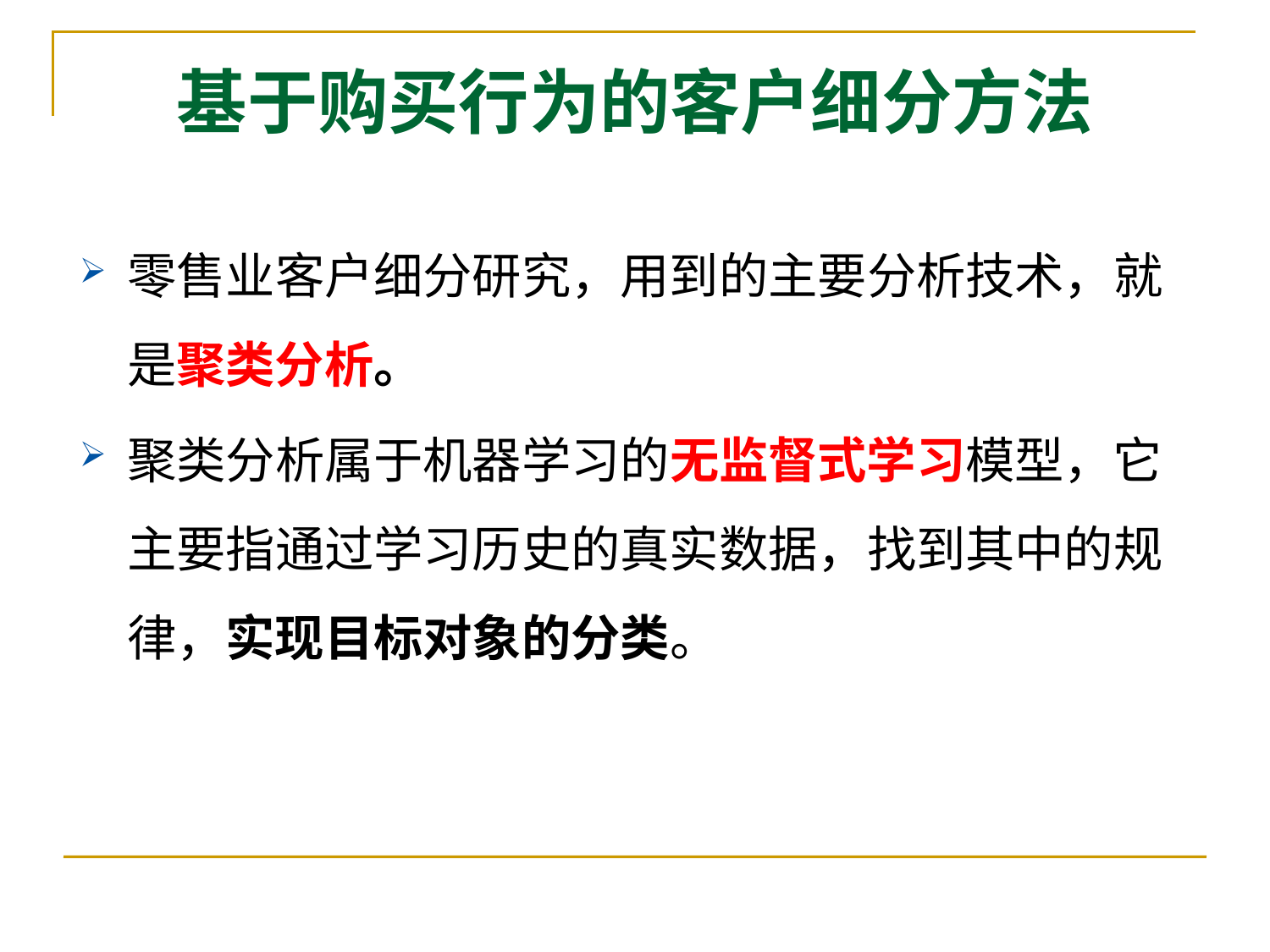

# 基于购买行为的客户细分方法
零售业客户细分研究，用到的主要分析技术，就是聚类分析。
聚类分析属于机器学习的无监督式学习模型，它主要指通过学习历史的真实数据，找到其中的规律，实现目标对象的分类。